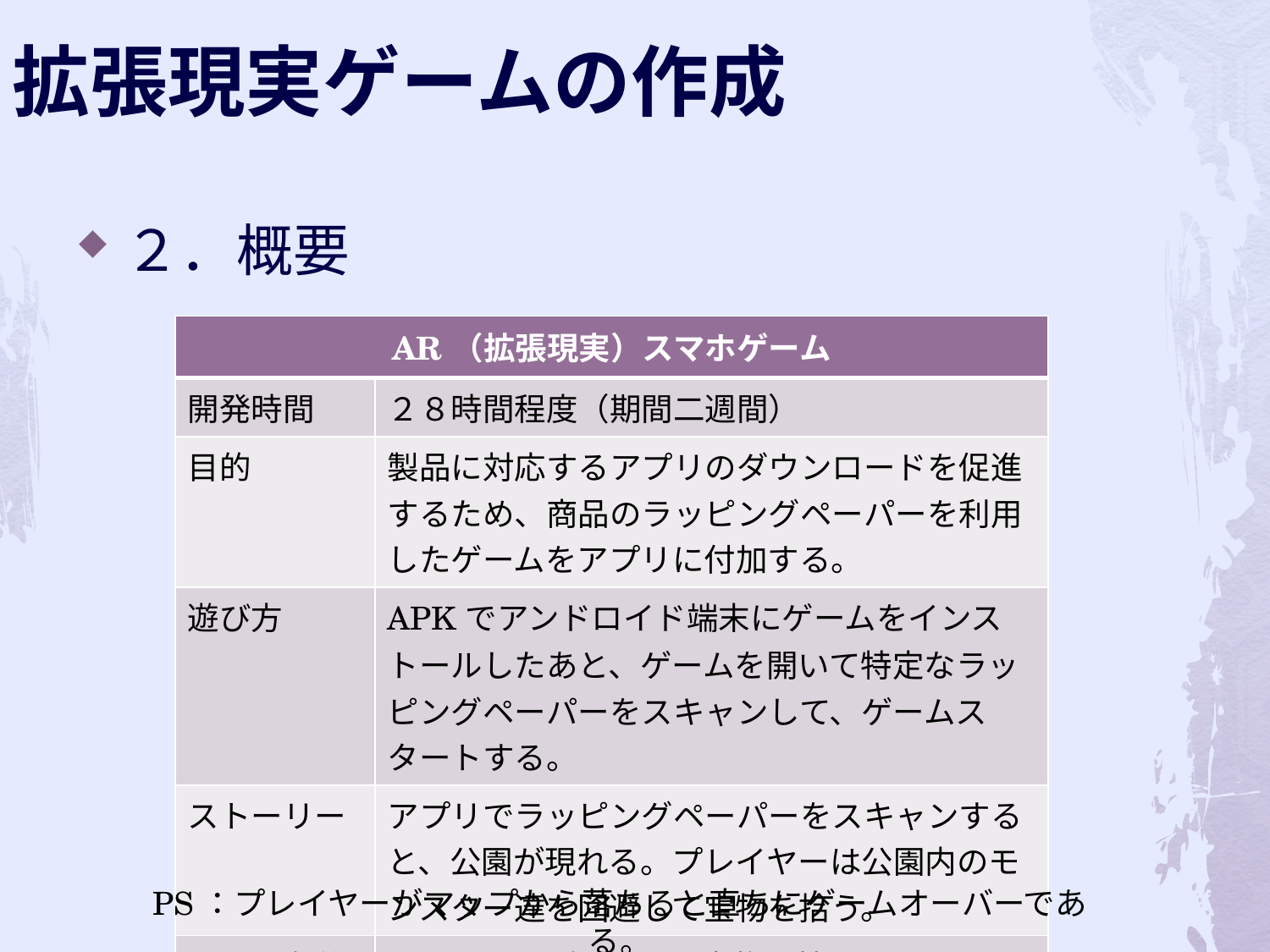

拡張現実ゲームの作成
２．概要

| AR（拡張現実）スマホゲーム |  |
| --- | --- |
| 開発時間 | ２８時間程度（期間二週間） |
| 目的 | 製品に対応するアプリのダウンロードを促進するため、商品のラッピングペーパーを利用したゲームをアプリに付加する。 |
| 遊び方 | APKでアンドロイド端末にゲームをインストールしたあと、ゲームを開いて特定なラッピングペーパーをスキャンして、ゲームスタートする。 |
| ストーリー | アプリでラッピングペーパーをスキャンすると、公園が現れる。プレイヤーは公園内のモンスター達を回避して宝物を拾う。 |
| クリア条件 | プレイヤーがすべての宝物を拾う。 |
PS：プレイヤーがマップから落ちると直ちにゲームオーバーである。